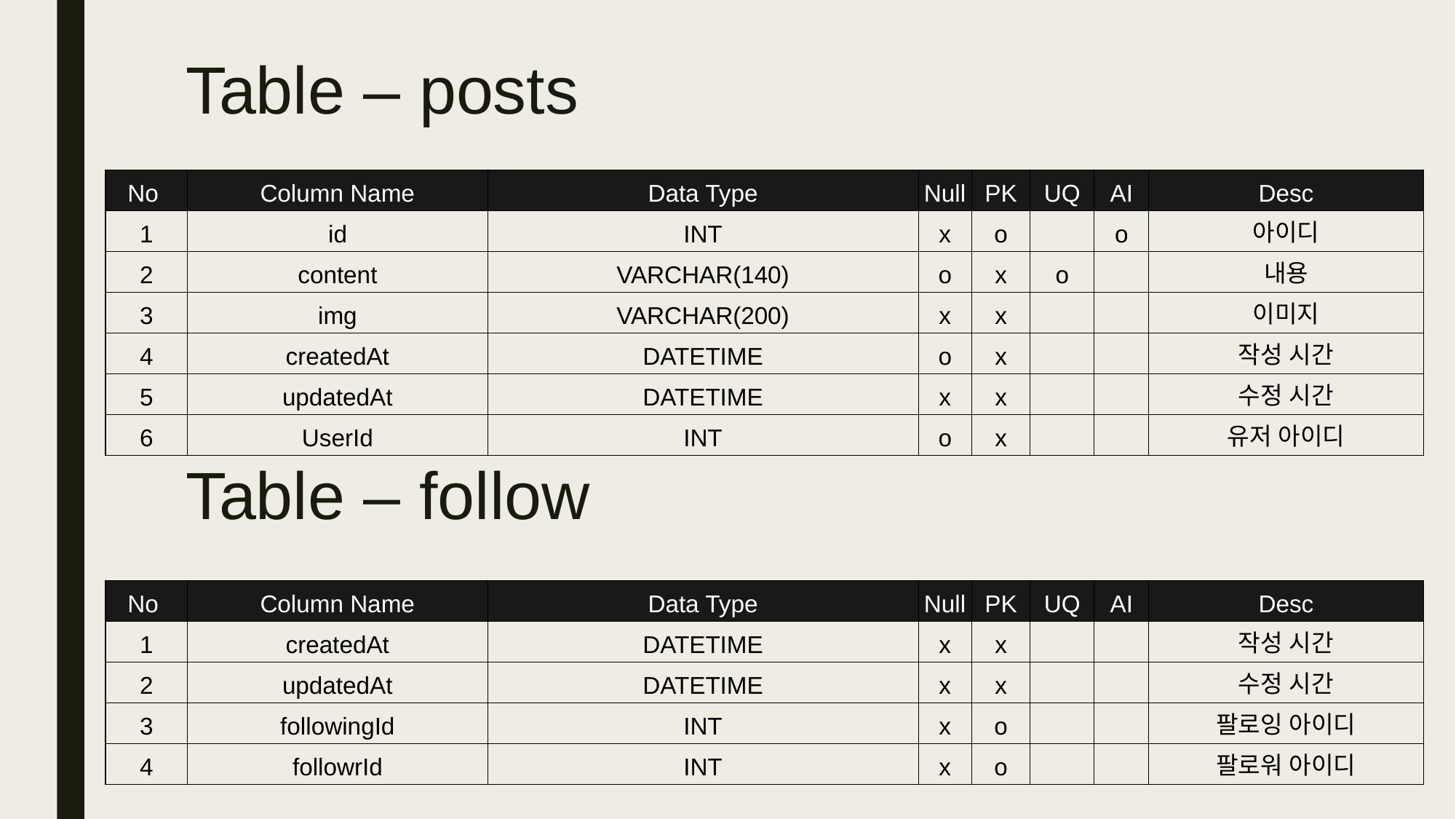

# Table – posts
| No | Column Name | Data Type | Null | PK | UQ | AI | Desc |
| --- | --- | --- | --- | --- | --- | --- | --- |
| 1 | id | INT | x | o |  | o | 아이디 |
| 2 | content | VARCHAR(140) | o | x | o |  | 내용 |
| 3 | img | VARCHAR(200) | x | x |  |  | 이미지 |
| 4 | createdAt | DATETIME | o | x |  |  | 작성 시간 |
| 5 | updatedAt | DATETIME | x | x |  |  | 수정 시간 |
| 6 | UserId | INT | o | x |  |  | 유저 아이디 |
Table – follow
| No | Column Name | Data Type | Null | PK | UQ | AI | Desc |
| --- | --- | --- | --- | --- | --- | --- | --- |
| 1 | createdAt | DATETIME | x | x |  |  | 작성 시간 |
| 2 | updatedAt | DATETIME | x | x |  |  | 수정 시간 |
| 3 | followingId | INT | x | o |  |  | 팔로잉 아이디 |
| 4 | followrId | INT | x | o |  |  | 팔로워 아이디 |